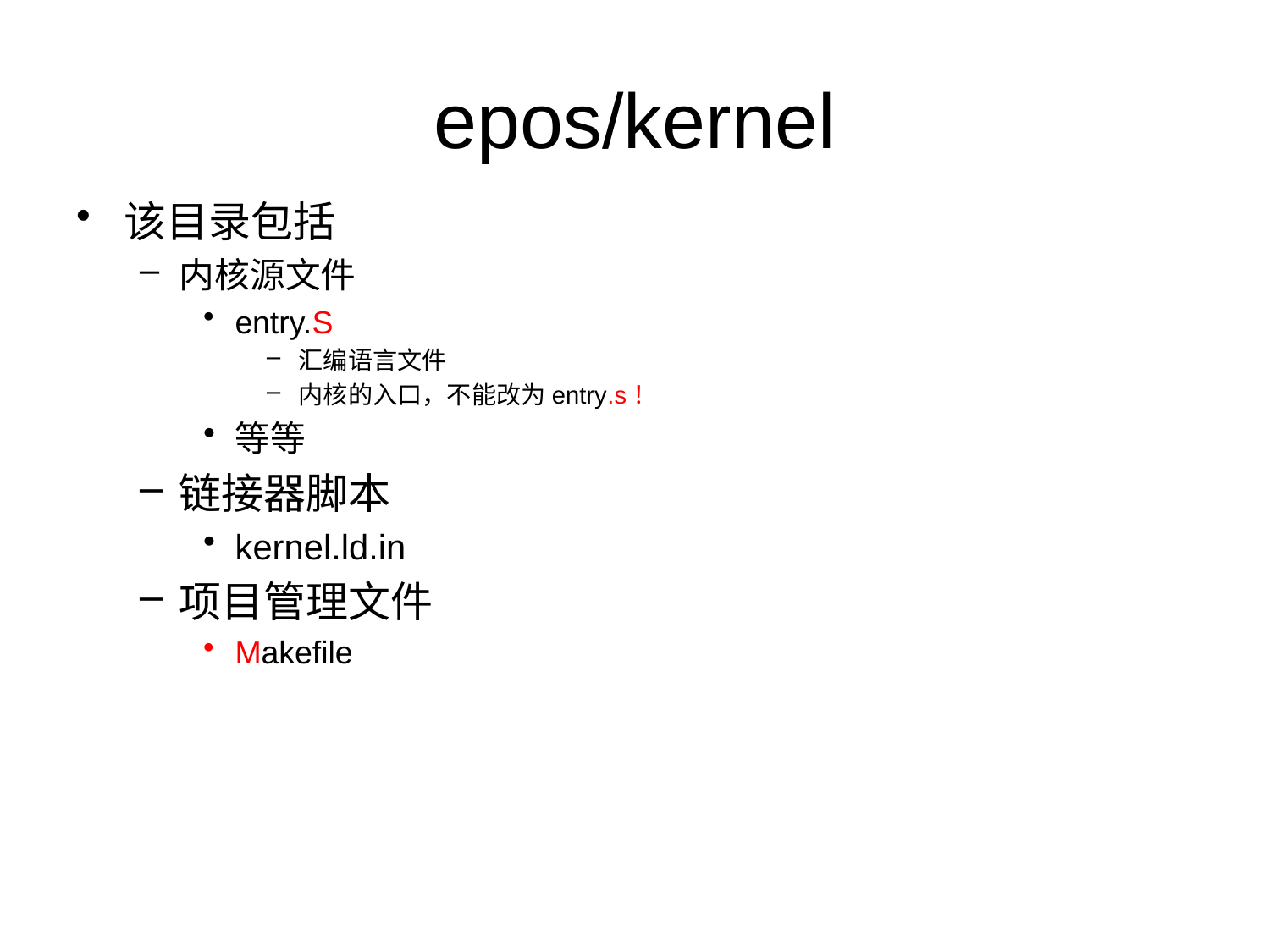

# epos/kernel
该目录包括
内核源文件
entry.S
汇编语言文件
内核的入口，不能改为entry.s！
等等
链接器脚本
kernel.ld.in
项目管理文件
Makefile